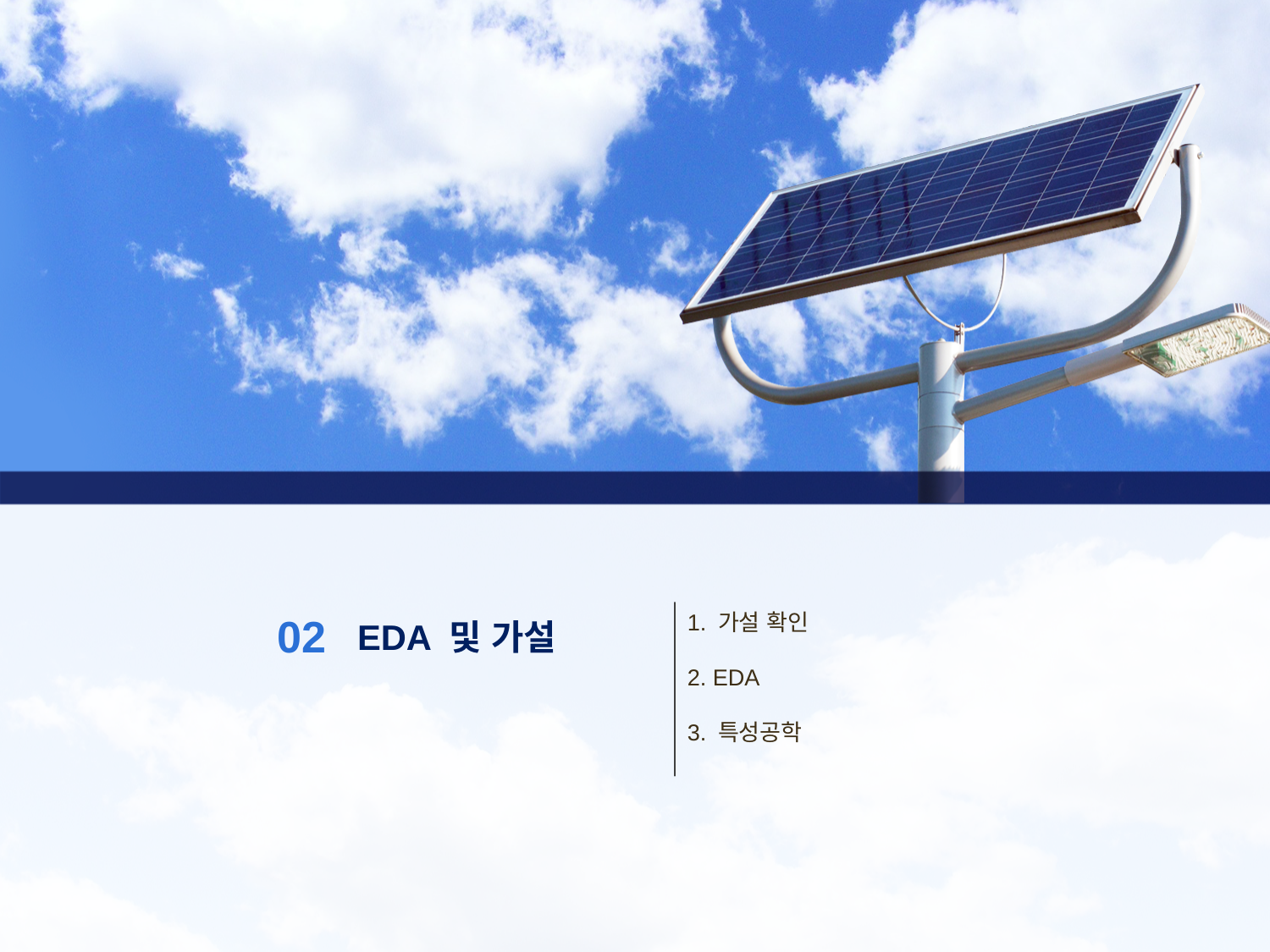

가설 확인
 EDA
 특성공학
02
EDA 및 가설